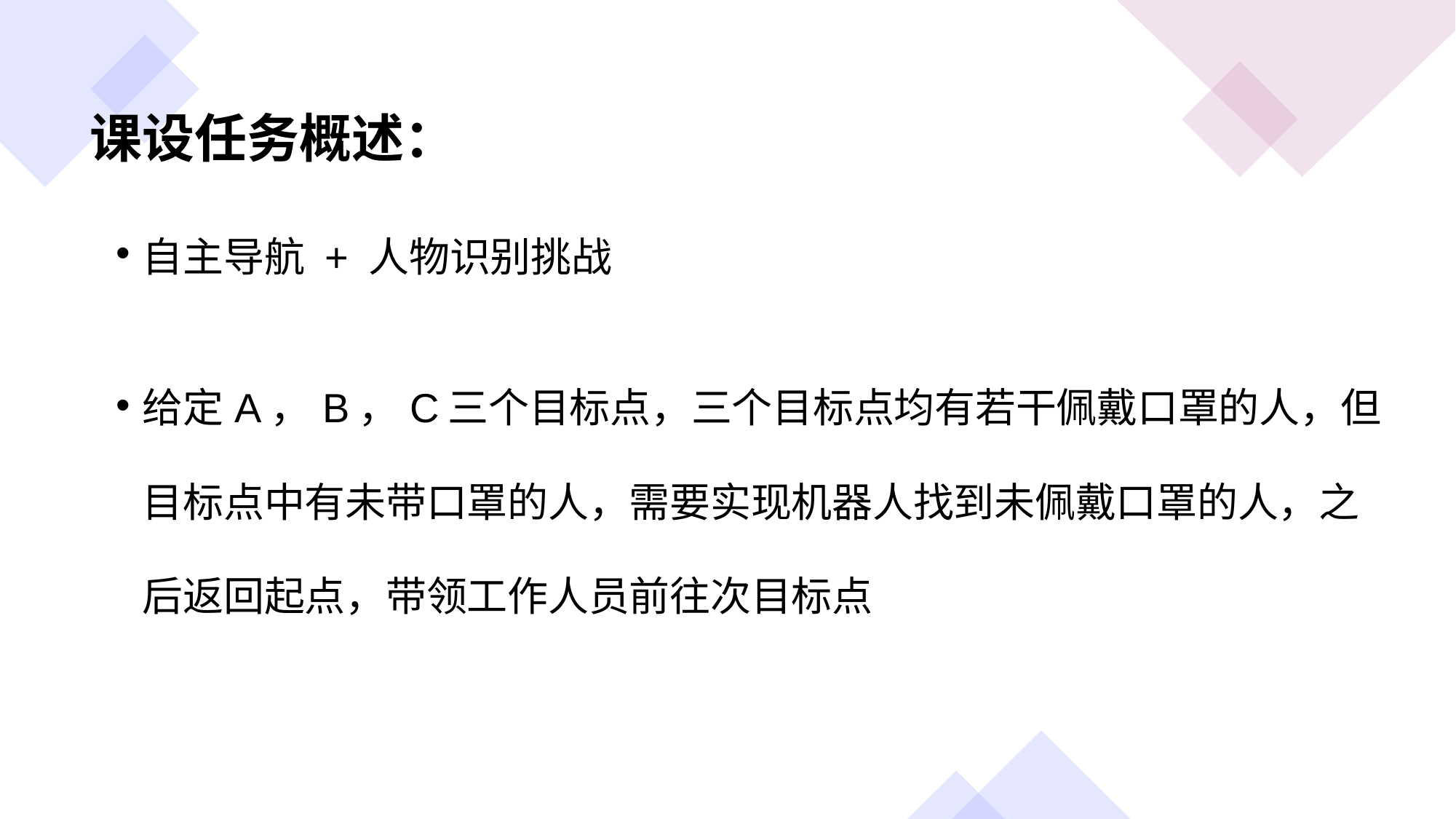

课设任务概述：

自主导航 + 人物识别挑战

给定A，B，C三个目标点，三个目标点均有若干佩戴口罩的人，但目标点中有未带口罩的人，需要实现机器人找到未佩戴口罩的人，之后返回起点，带领工作人员前往次目标点